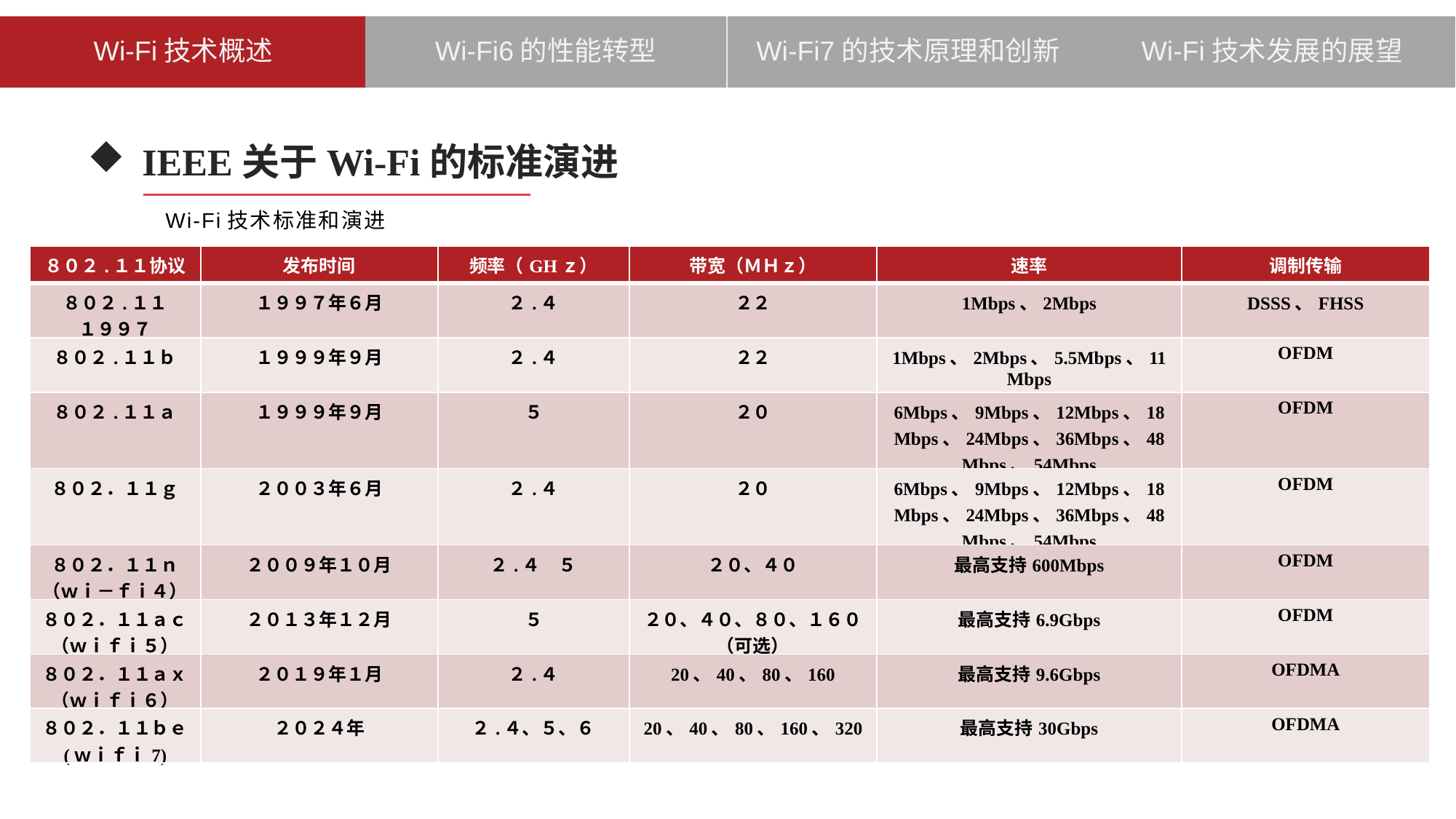

Wi-Fi6的性能转型
Wi-Fi7的技术原理和创新
Wi-Fi技术发展的展望
Wi-Fi技术概述
# IEEE关于Wi-Fi的标准演进
Wi-Fi技术标准和演进
| ８０２.１１协议 | 发布时间 | 频率（GHｚ） | 带宽（ＭＨｚ） | 速率 | 调制传输 |
| --- | --- | --- | --- | --- | --- |
| ８０２.１１ １９９７ | １９９７年６月 | ２.４ | ２２ | 1Mbps、2Mbps | DSSS、FHSS |
| ８０２.１１ｂ | １９９９年９月 | ２.４ | ２２ | 1Mbps、2Mbps、5.5Mbps、11Mbps | OFDM |
| ８０２.１１ａ | １９９９年９月 | ５ | ２０ | 6Mbps、9Mbps、12Mbps、18Mbps、24Mbps、36Mbps、48Mbps、54Mbps | OFDM |
| ８０２．１１ｇ | ２００３年６月 | ２.４ | ２０ | 6Mbps、9Mbps、12Mbps、18Mbps、24Mbps、36Mbps、48Mbps、54Mbps | OFDM |
| ８０２．１１ｎ （ｗｉ－ｆｉ４） | ２００９年１０月 | ２.４　５ | ２０、４０ | 最高支持600Mbps | OFDM |
| ８０２．１１ａｃ （ｗｉｆｉ５） | ２０１３年１２月 | ５ | ２０、４０、８０、１６０（可选） | 最高支持6.9Gbps | OFDM |
| ８０２．１１ａｘ （ｗｉｆｉ６） | ２０１９年１月 | ２.４ | 20、40、80、160 | 最高支持9.6Gbps | OFDMA |
| ８０２．１１ｂｅ (ｗｉｆｉ7) | ２０２４年 | ２.４、５、６ | 20、40、80、160、320 | 最高支持30Gbps | OFDMA |